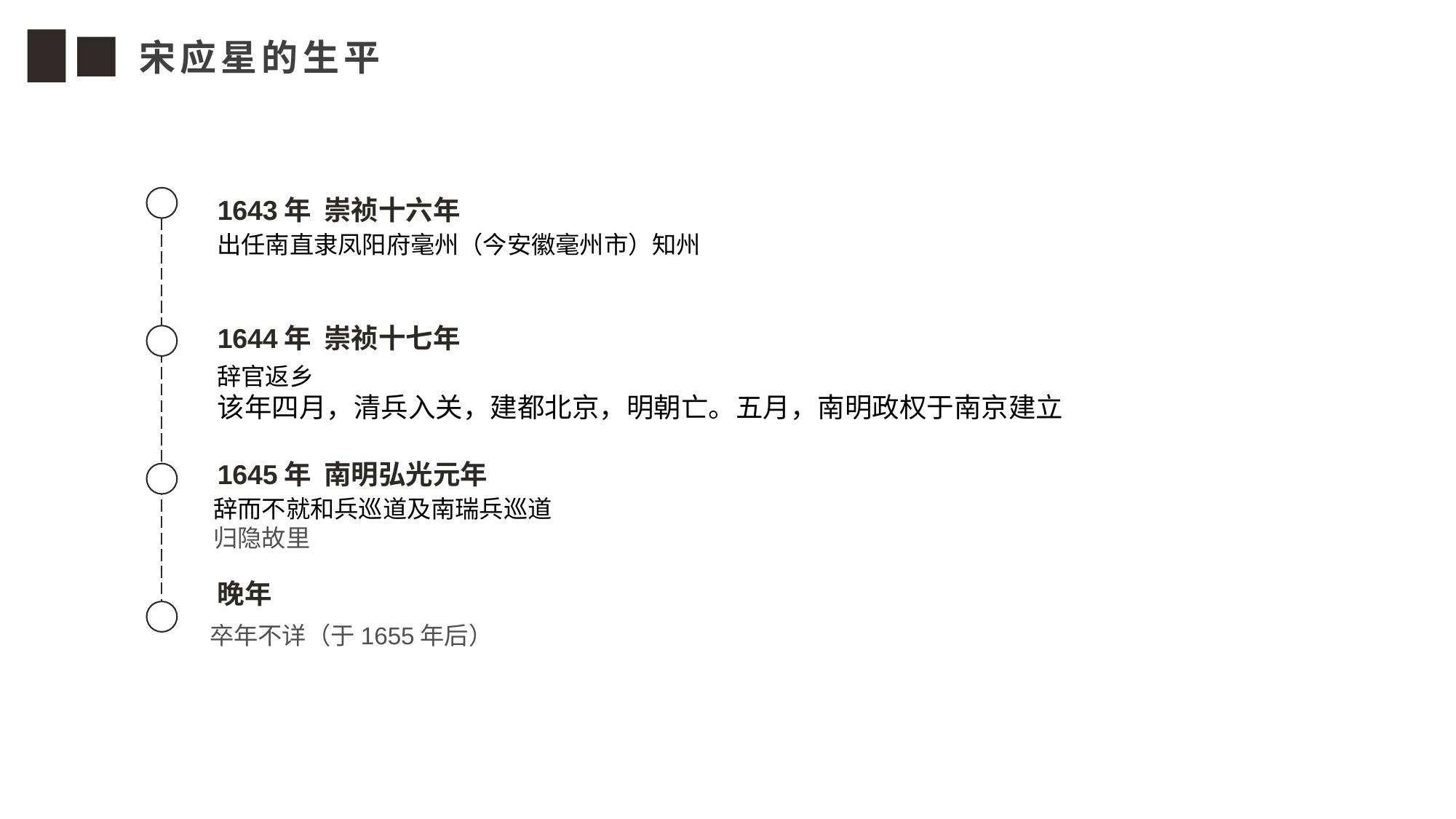

宋应星的生平

1643年  崇祯十六年
出任南直隶凤阳府毫州（今安徽毫州市）知州
1644年  崇祯十七年

辞官返乡
该年四月，清兵入关，建都北京，明朝亡。五月，南明政权于南京建立
1645年  南明弘光元年

辞而不就和兵巡道及南瑞兵巡道
归隐故里
晚年

卒年不详（于1655年后）